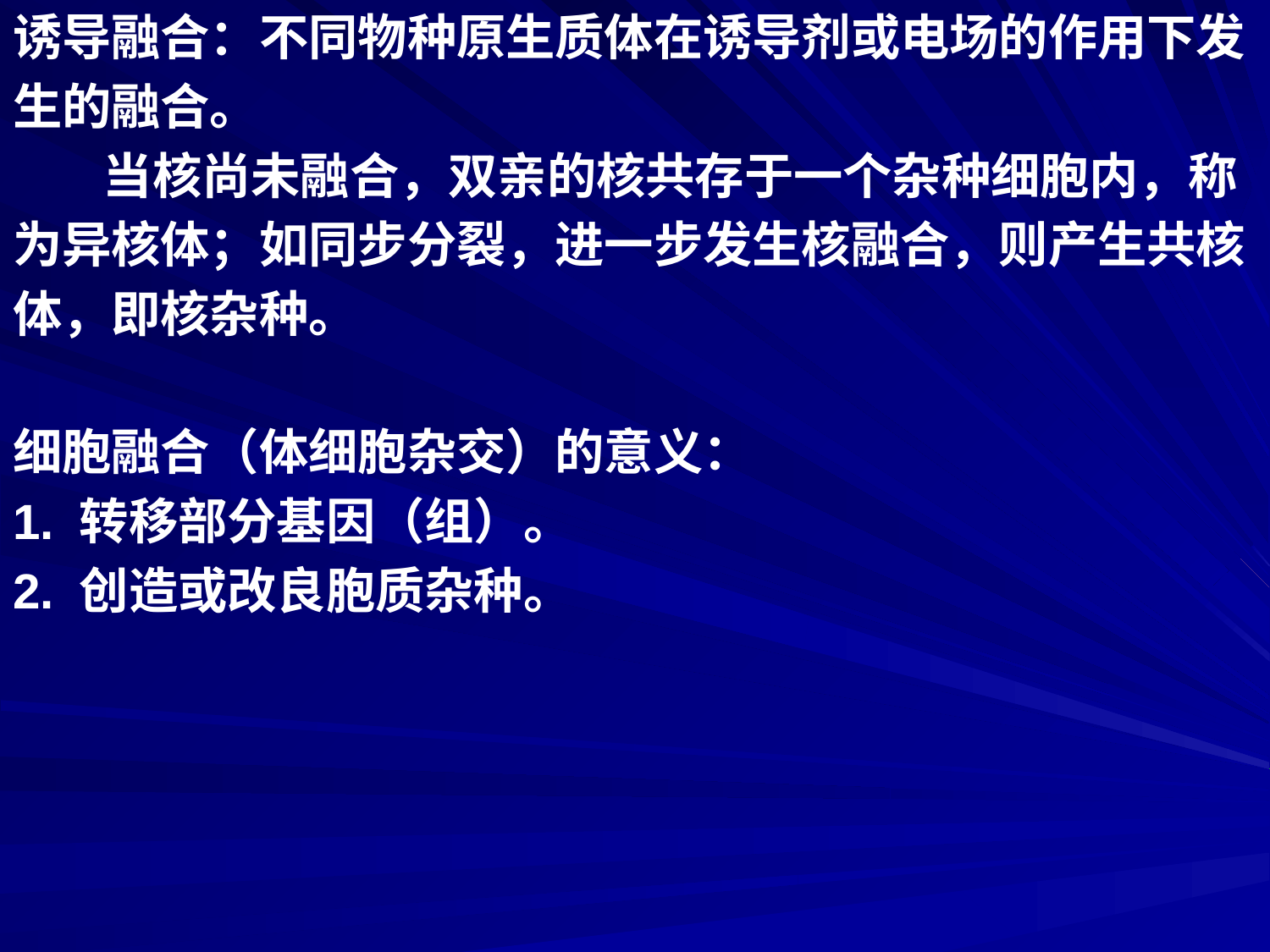

诱导融合：不同物种原生质体在诱导剂或电场的作用下发
生的融合。
       当核尚未融合，双亲的核共存于一个杂种细胞内，称
为异核体；如同步分裂，进一步发生核融合，则产生共核
体，即核杂种。

细胞融合（体细胞杂交）的意义：
1. 转移部分基因（组）。
2. 创造或改良胞质杂种。